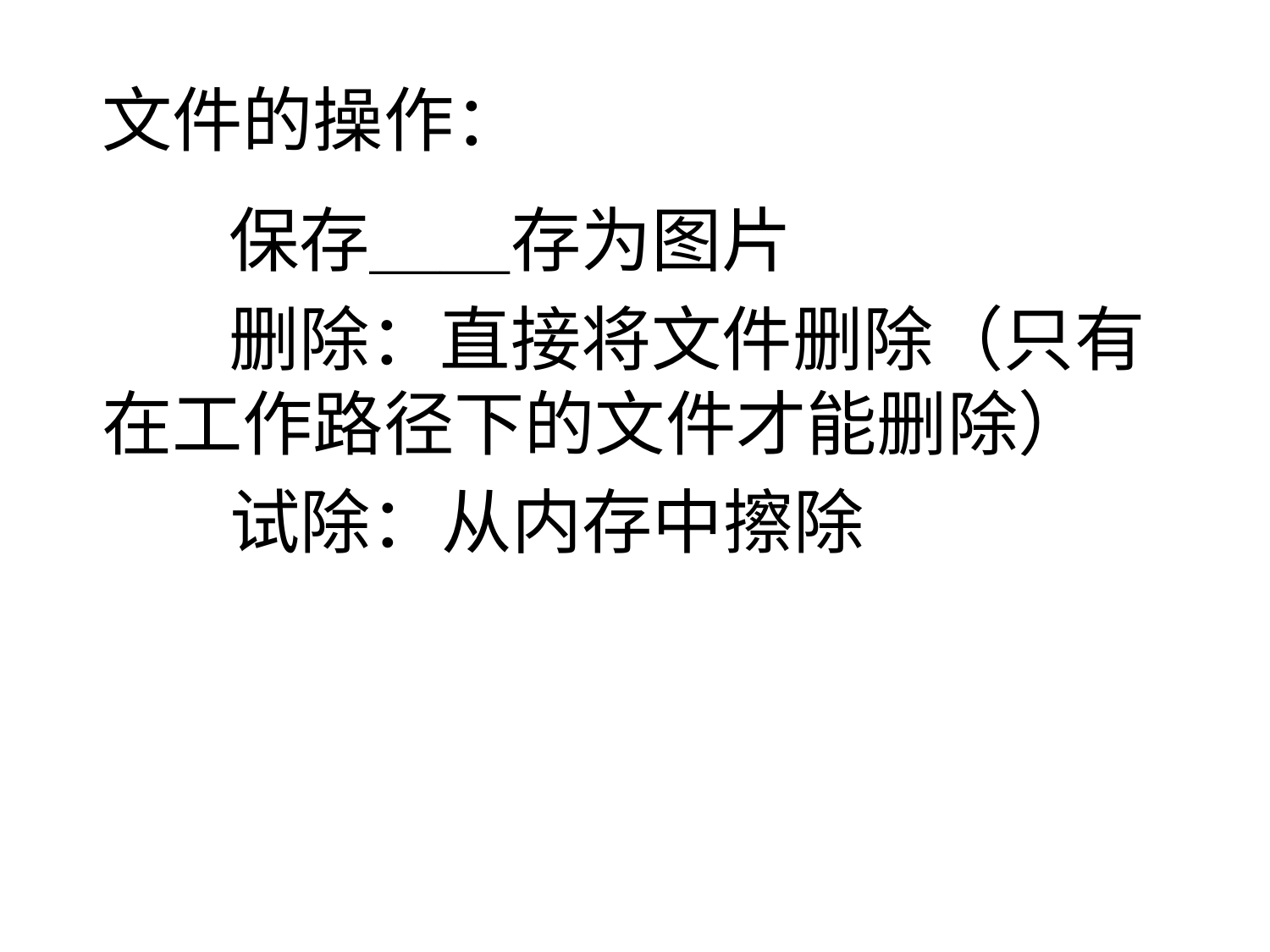

文件的操作：
	保存＿＿存为图片
	删除：直接将文件删除（只有在工作路径下的文件才能删除）
       试除：从内存中擦除